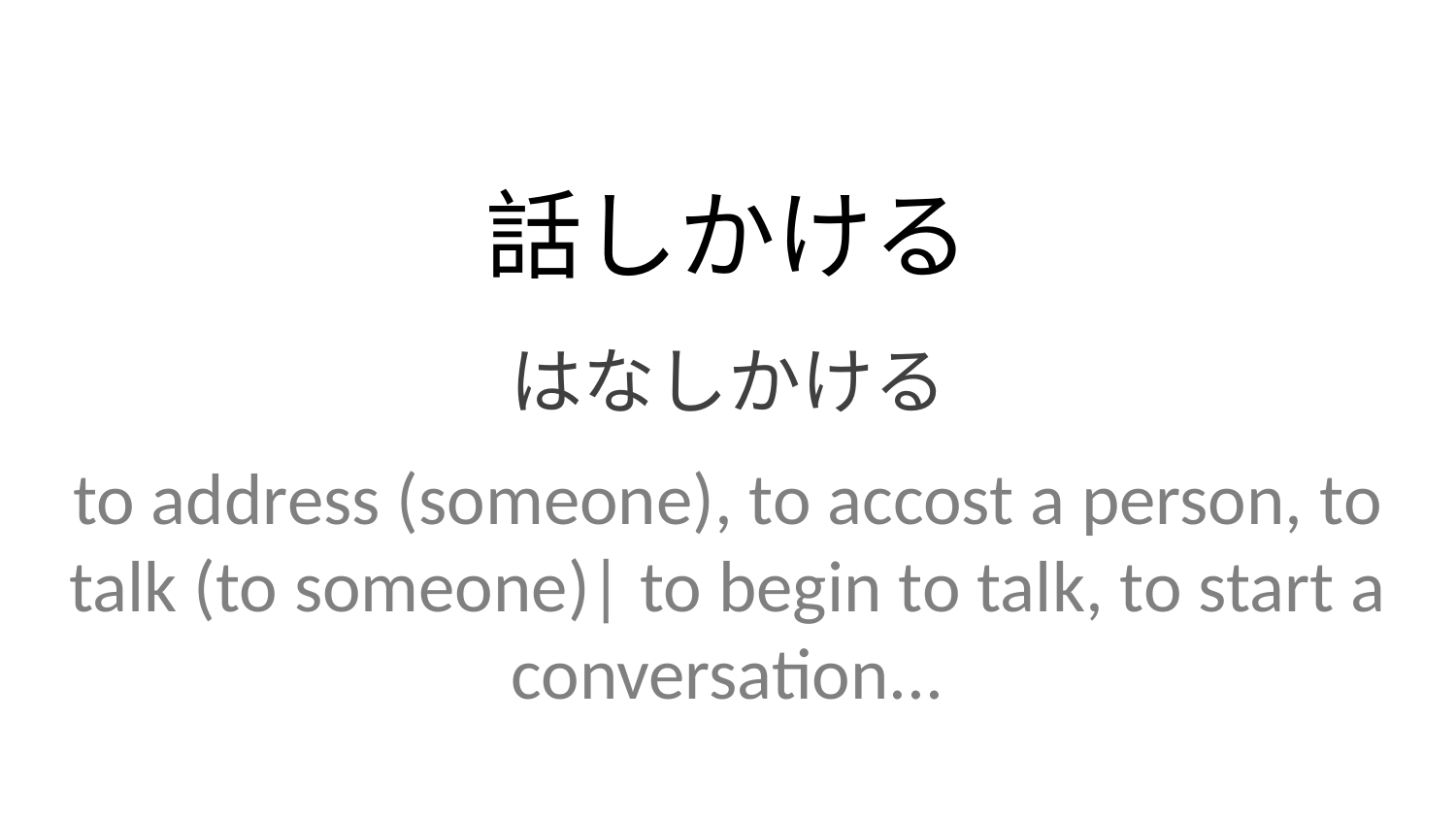

話しかける

はなしかける
to address (someone), to accost a person, to talk (to someone)| to begin to talk, to start a conversation...